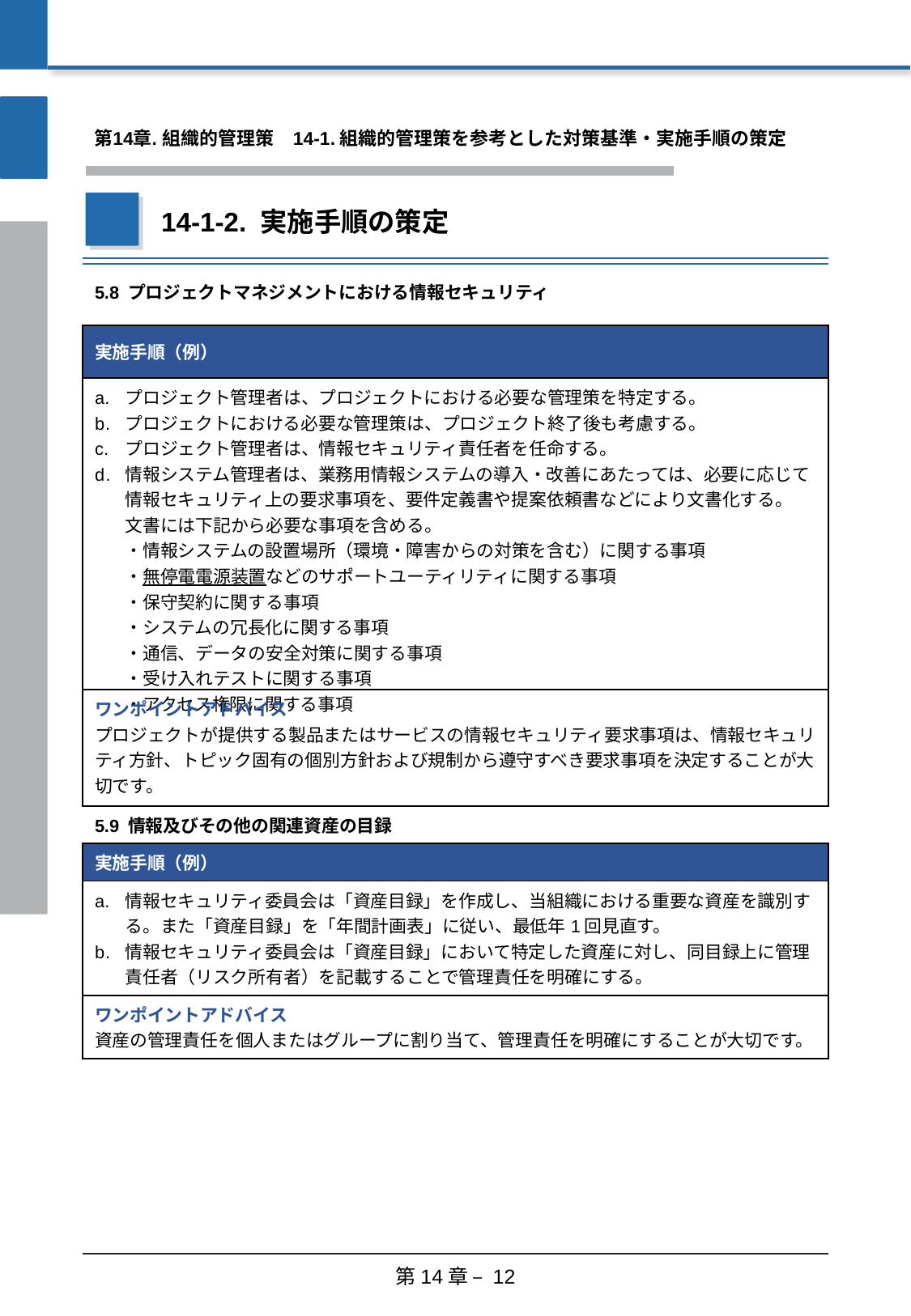

第14章. 組織的管理策
　14-1. 組織的管理策を参考とした対策基準・実施手順の策定
14-1-2. 実施手順の策定
| 5.8 プロジェクトマネジメントにおける情報セキュリティ |
| --- |
| 実施手順（例） |
| プロジェクト管理者は、プロジェクトにおける必要な管理策を特定する。 プロジェクトにおける必要な管理策は、プロジェクト終了後も考慮する。 プロジェクト管理者は、情報セキュリティ責任者を任命する。 情報システム管理者は、業務用情報システムの導入・改善にあたっては、必要に応じて情報セキュリティ上の要求事項を、要件定義書や提案依頼書などにより文書化する。 文書には下記から必要な事項を含める。 ・情報システムの設置場所（環境・障害からの対策を含む）に関する事項 ・無停電電源装置などのサポートユーティリティに関する事項 ・保守契約に関する事項 ・システムの冗長化に関する事項 ・通信、データの安全対策に関する事項 ・受け入れテストに関する事項 ・アクセス権限に関する事項 |
| ワンポイントアドバイス プロジェクトが提供する製品またはサービスの情報セキュリティ要求事項は、情報セキュリティ方針、トピック固有の個別方針および規制から遵守すべき要求事項を決定することが大切です。 |
| 5.9 情報及びその他の関連資産の目録 |
| --- |
| 実施手順（例） |
| 情報セキュリティ委員会は「資産目録」を作成し、当組織における重要な資産を識別する。また「資産目録」を「年間計画表」に従い、最低年1回見直す。 情報セキュリティ委員会は「資産目録」において特定した資産に対し、同目録上に管理責任者（リスク所有者）を記載することで管理責任を明確にする。 |
| ワンポイントアドバイス 資産の管理責任を個人またはグループに割り当て、管理責任を明確にすることが大切です。 |
第14章 – 12